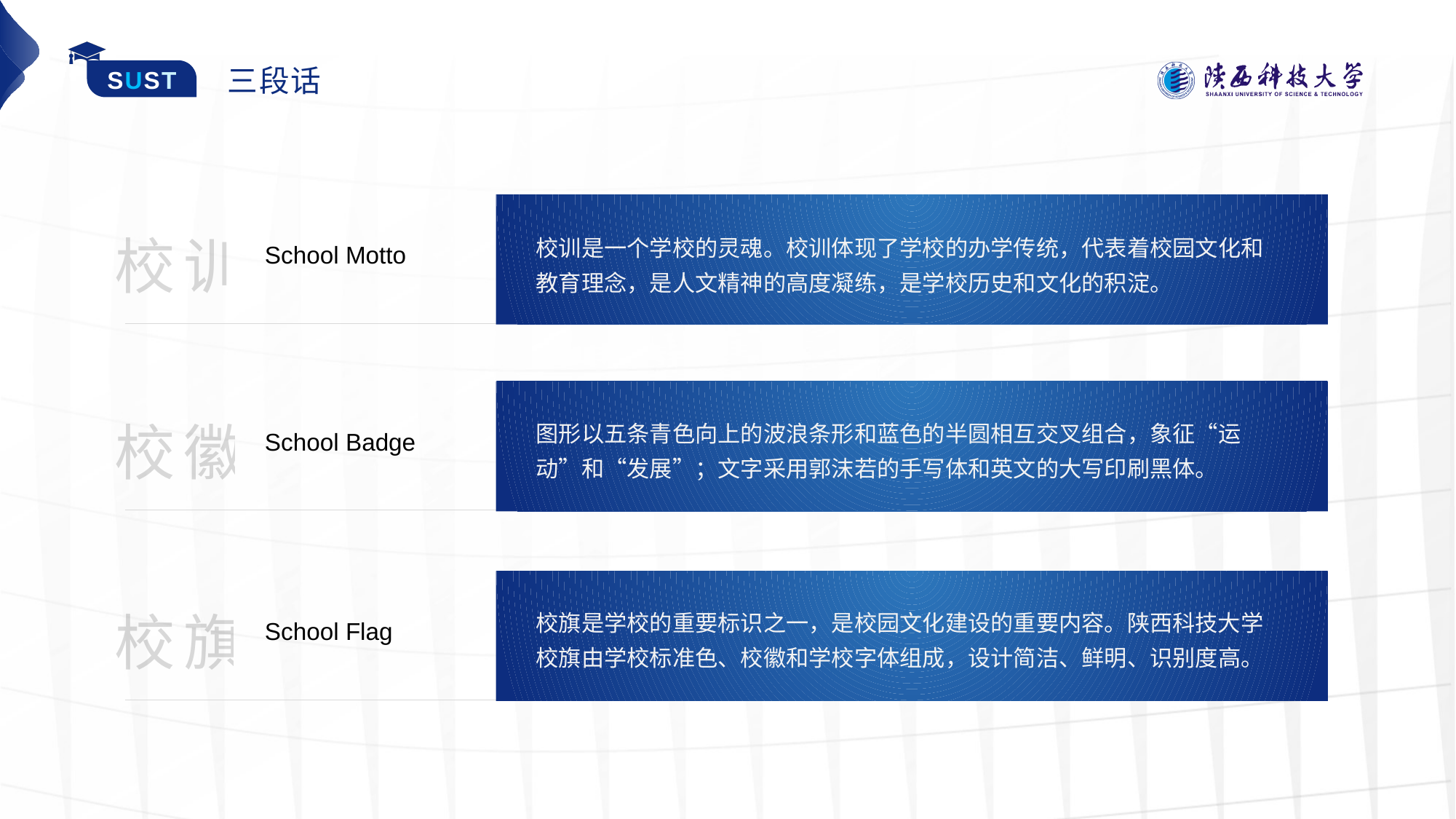

三段话

校训是一个学校的灵魂。校训体现了学校的办学传统，代表着校园文化和教育理念，是人文精神的高度凝练，是学校历史和文化的积淀。
校训
School Motto

图形以五条青色向上的波浪条形和蓝色的半圆相互交叉组合，象征“运动”和“发展”；文字采用郭沫若的手写体和英文的大写印刷黑体。
校徽
School Badge

校旗是学校的重要标识之一，是校园文化建设的重要内容。陕西科技大学校旗由学校标准色、校徽和学校字体组成，设计简洁、鲜明、识别度高。
校旗
School Flag